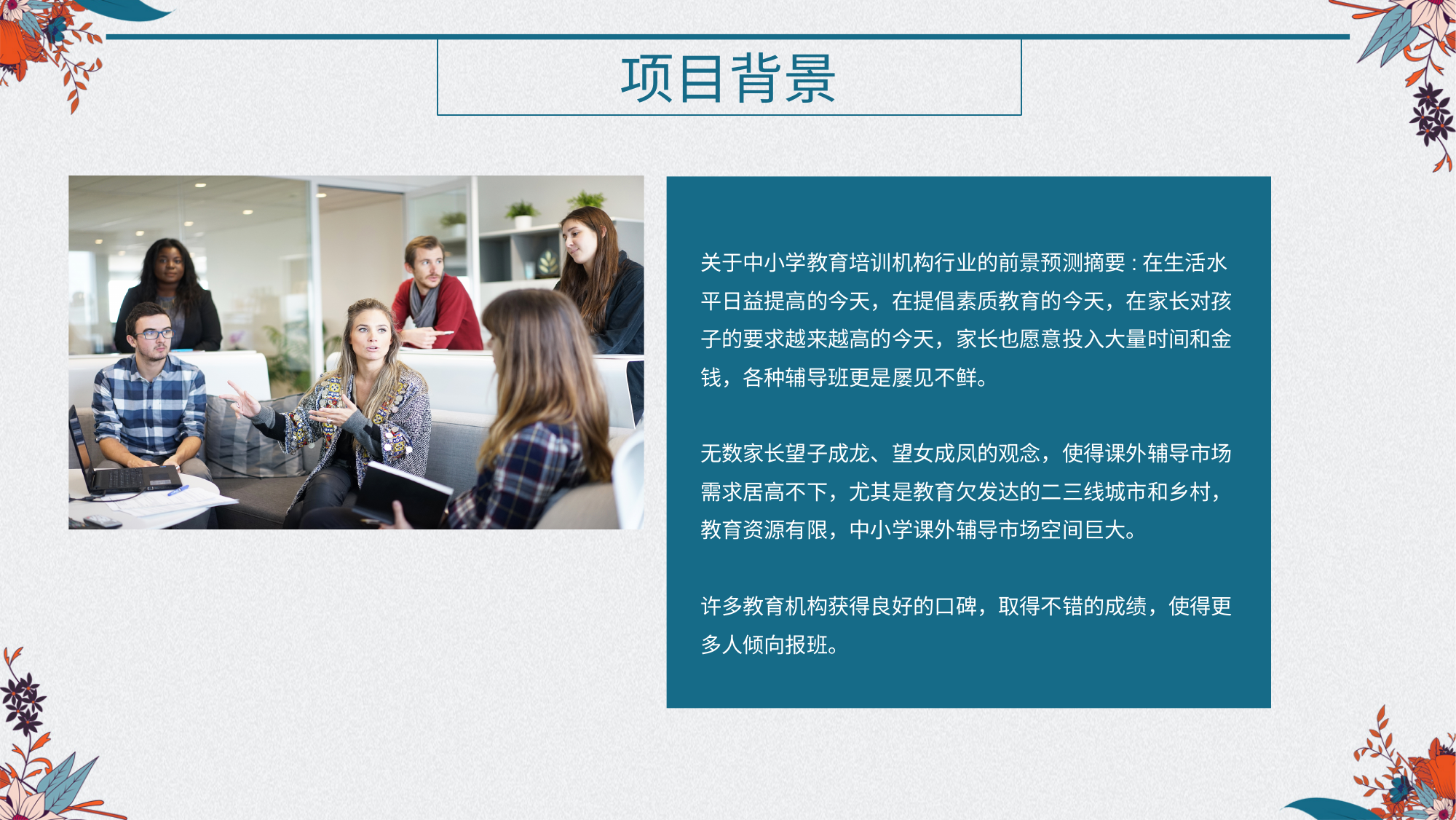

项目背景

关于中小学教育培训机构行业的前景预测摘要:在生活水平日益提高的今天，在提倡素质教育的今天，在家长对孩子的要求越来越高的今天，家长也愿意投入大量时间和金钱，各种辅导班更是屡见不鲜。

无数家长望子成龙、望女成凤的观念，使得课外辅导市场需求居高不下，尤其是教育欠发达的二三线城市和乡村，教育资源有限，中小学课外辅导市场空间巨大。

许多教育机构获得良好的口碑，取得不错的成绩，使得更多人倾向报班。